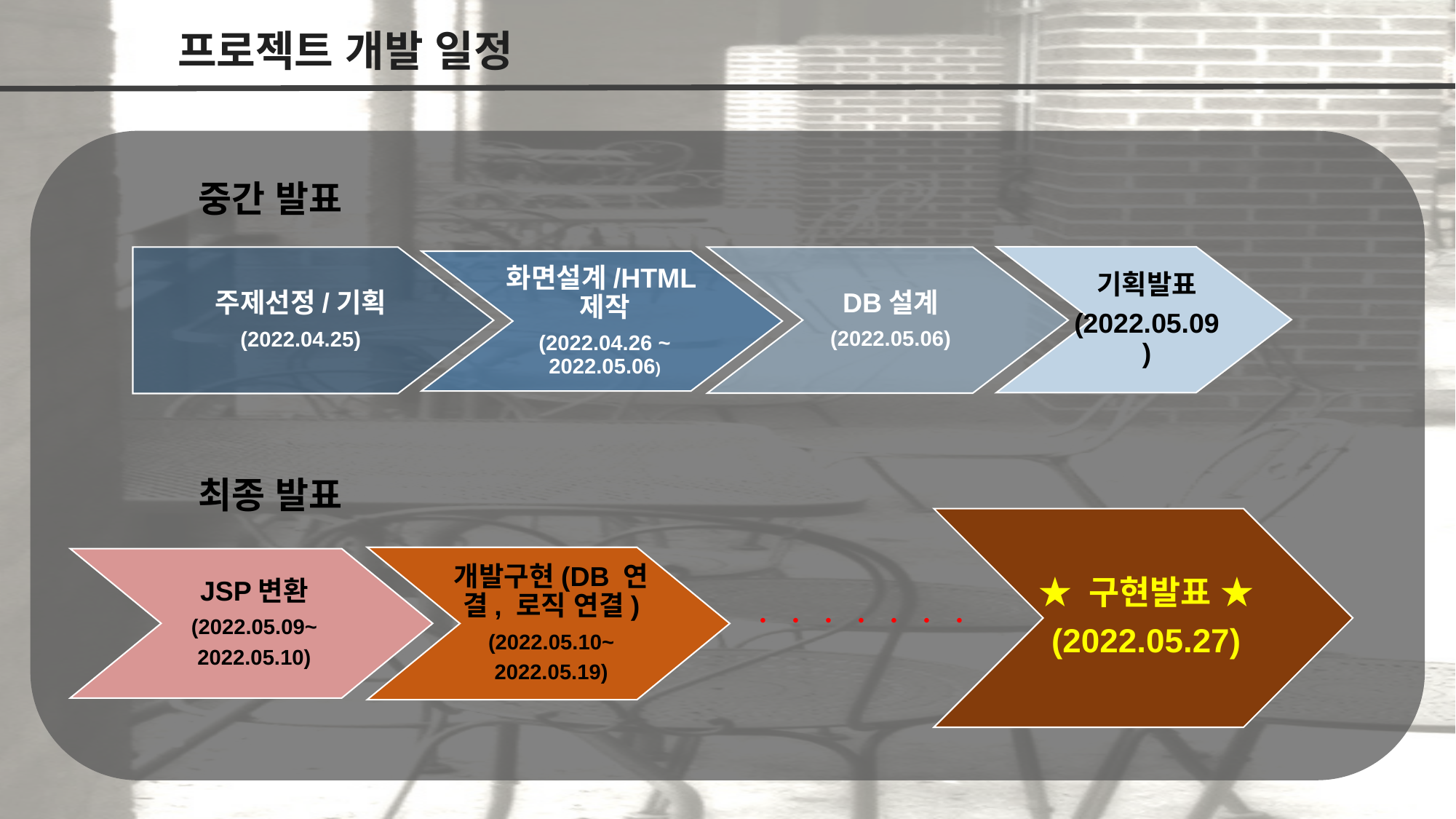

프로젝트 개발 일정

중간 발표
기획발표
(2022.05.09)
DB설계
(2022.05.06)
주제선정/기획
(2022.04.25)
화면설계/HTML제작
(2022.04.26 ~ 2022.05.06)
최종 발표
★ 구현발표 ★
(2022.05.27)
개발구현(DB 연결, 로직 연결)
(2022.05.10~
2022.05.19)
JSP변환
(2022.05.09~
2022.05.10)
ㆍ ㆍ ㆍ ㆍ ㆍ ㆍ ㆍ